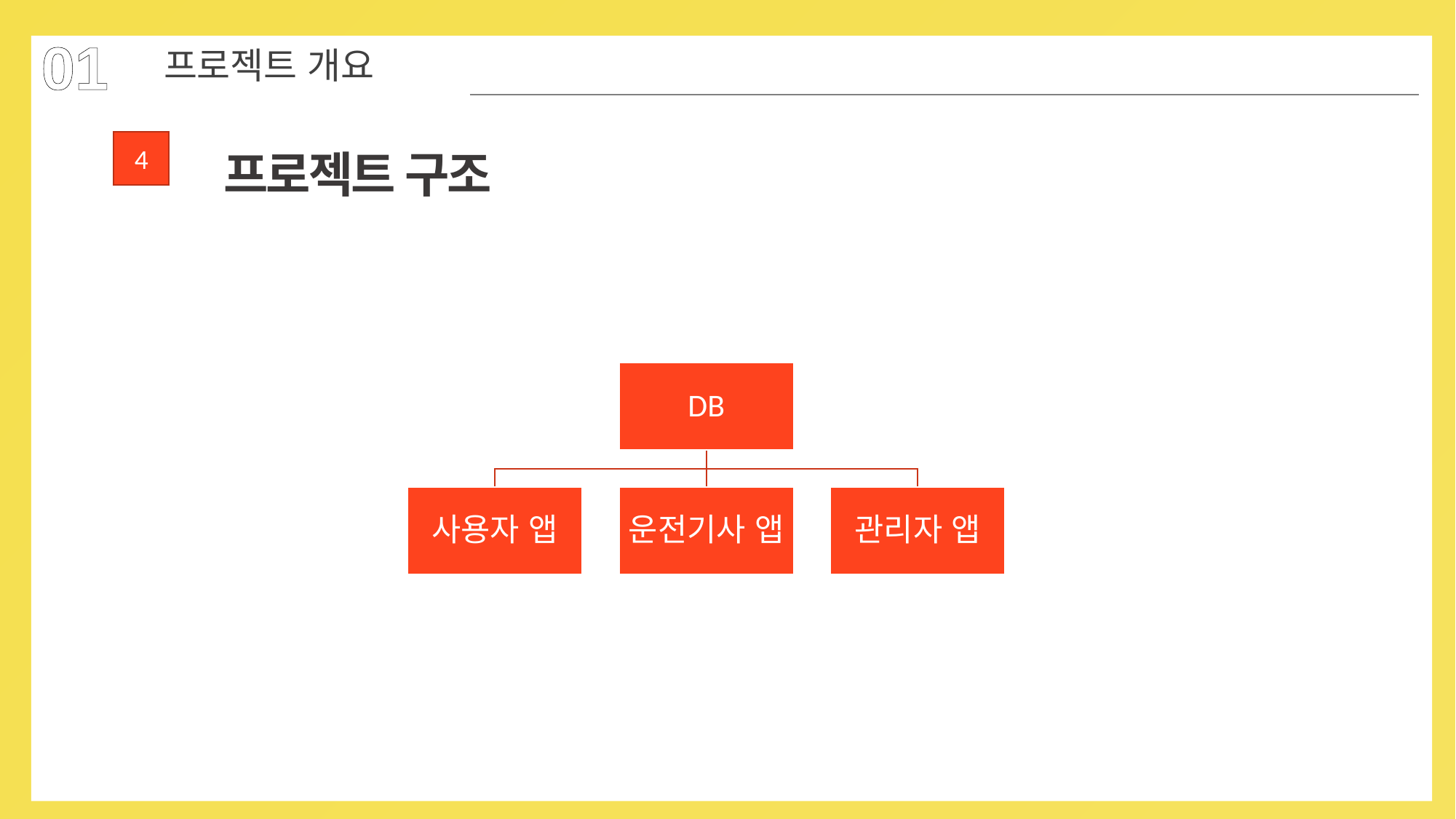

01

프로젝트 개요
4
프로젝트 구조
DB
사용자 앱
운전기사 앱
관리자 앱